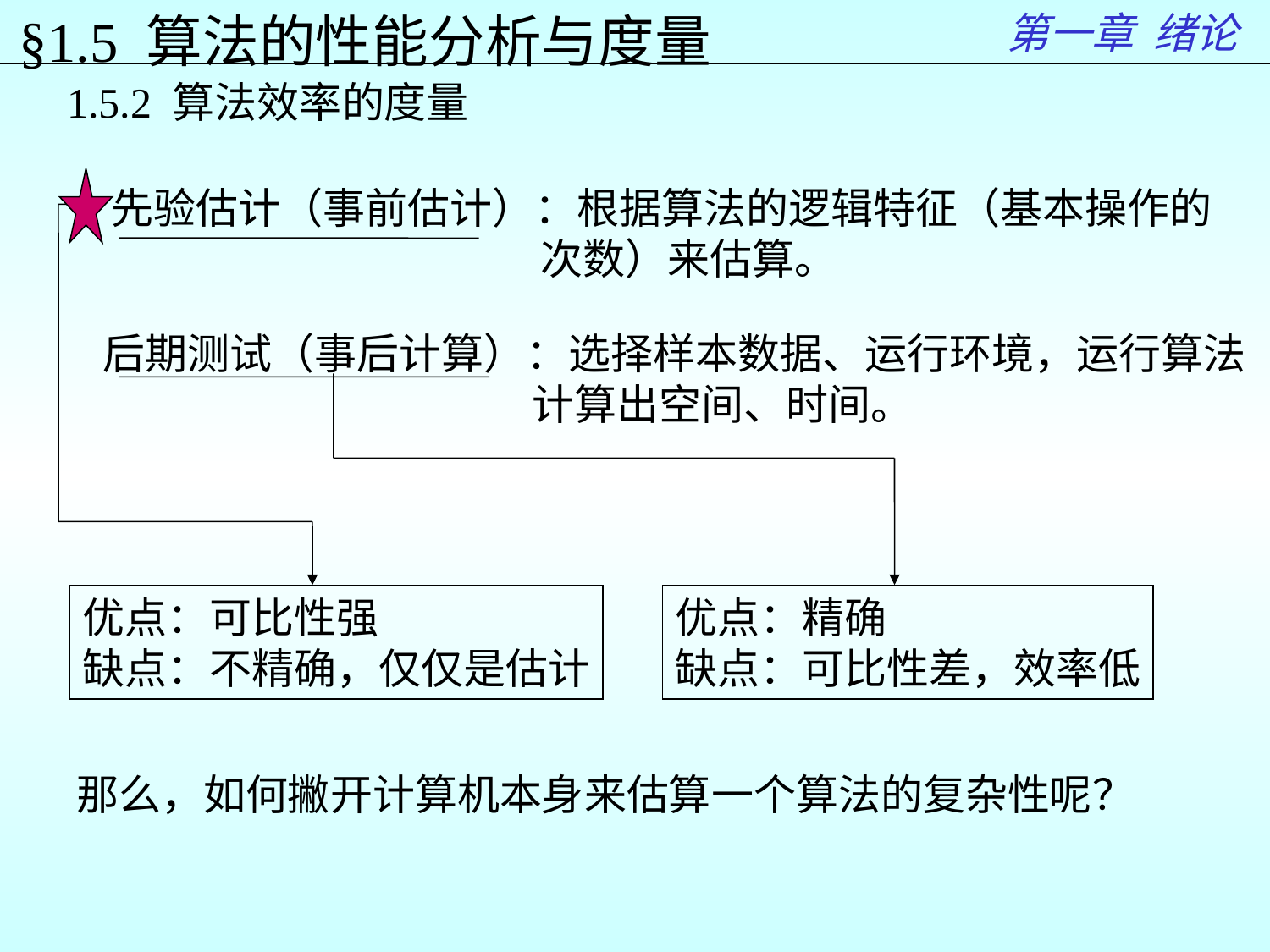

第一章  绪论

§1.5 算法的性能分析与度量
1.5.2 算法效率的度量

先验估计（事前估计）：根据算法的逻辑特征（基本操作的
                                            次数）来估算。

后期测试（事后计算）：选择样本数据、运行环境，运行算法
                                            计算出空间、时间。

优点：可比性强
缺点：不精确，仅仅是估计
优点：精确
缺点：可比性差，效率低
那么，如何撇开计算机本身来估算一个算法的复杂性呢？